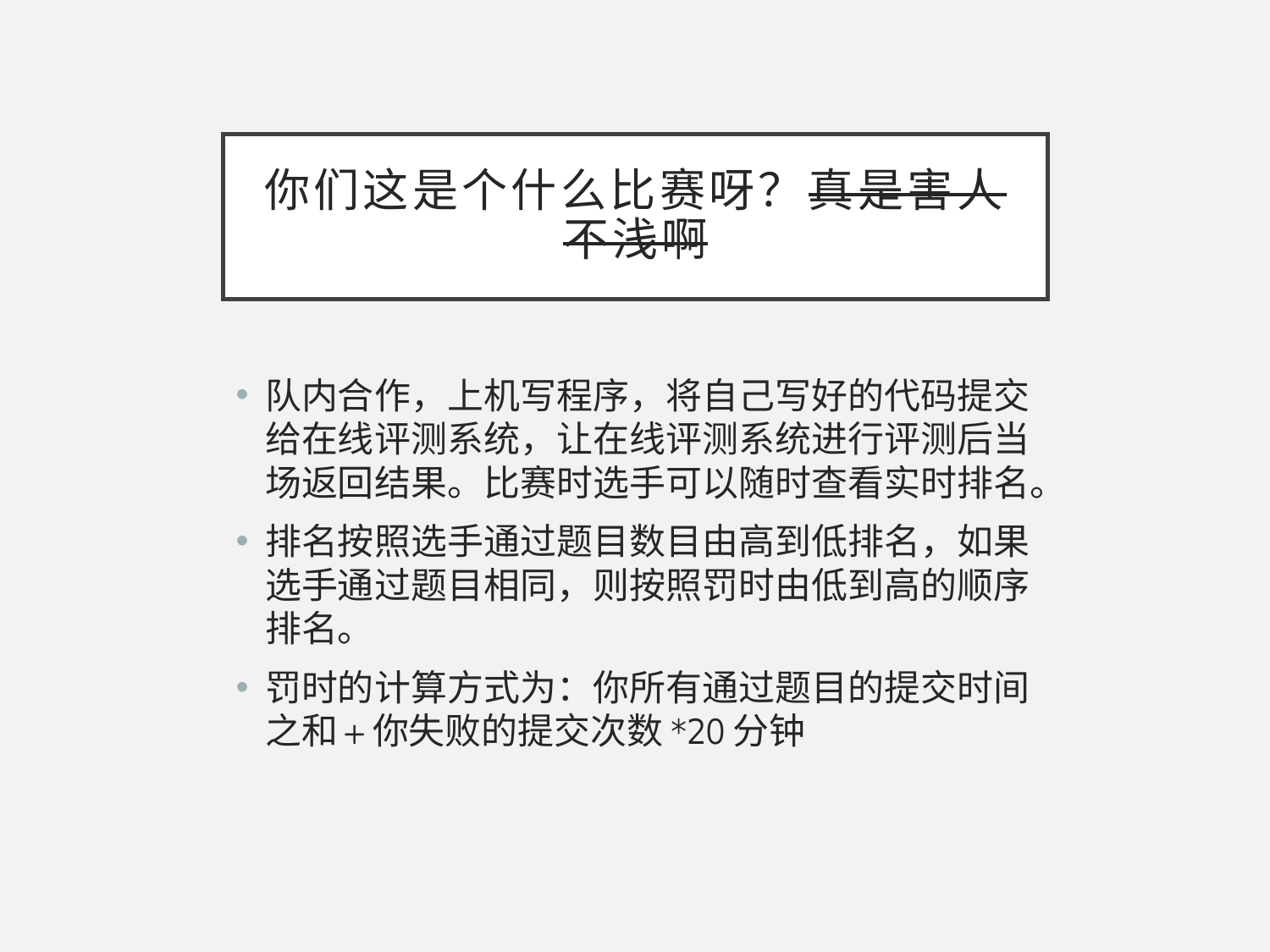

# 你们这是个什么比赛呀？真是害人不浅啊
队内合作，上机写程序，将自己写好的代码提交给在线评测系统，让在线评测系统进行评测后当场返回结果。比赛时选手可以随时查看实时排名。
排名按照选手通过题目数目由高到低排名，如果选手通过题目相同，则按照罚时由低到高的顺序排名。
罚时的计算方式为：你所有通过题目的提交时间之和+你失败的提交次数*20分钟